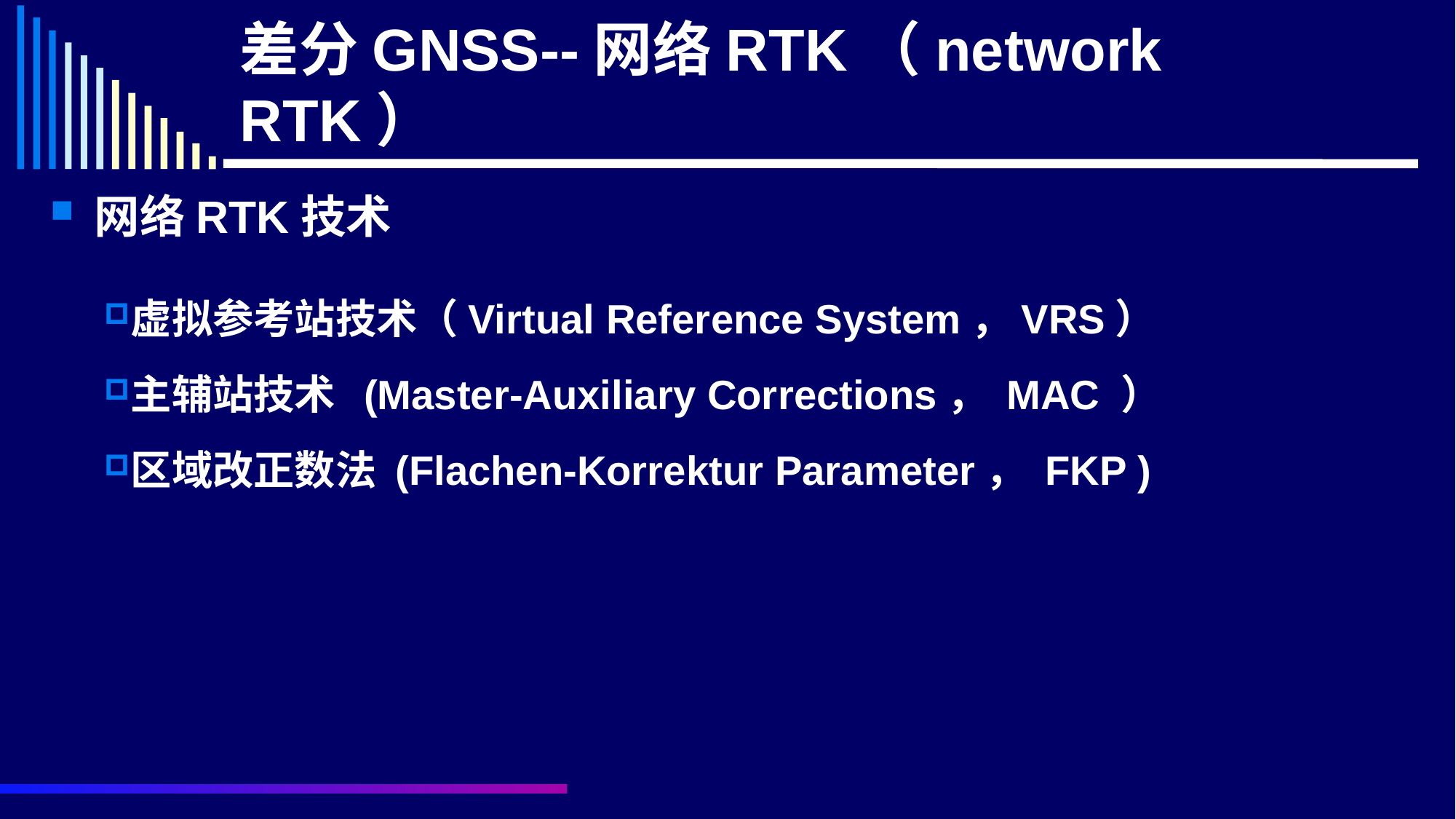

# 差分GNSS--网络RTK（network RTK）
网络RTK技术
虚拟参考站技术（Virtual Reference System，VRS）
主辅站技术  (Master-Auxiliary Corrections， MAC ）
区域改正数法 (Flachen-Korrektur Parameter， FKP )